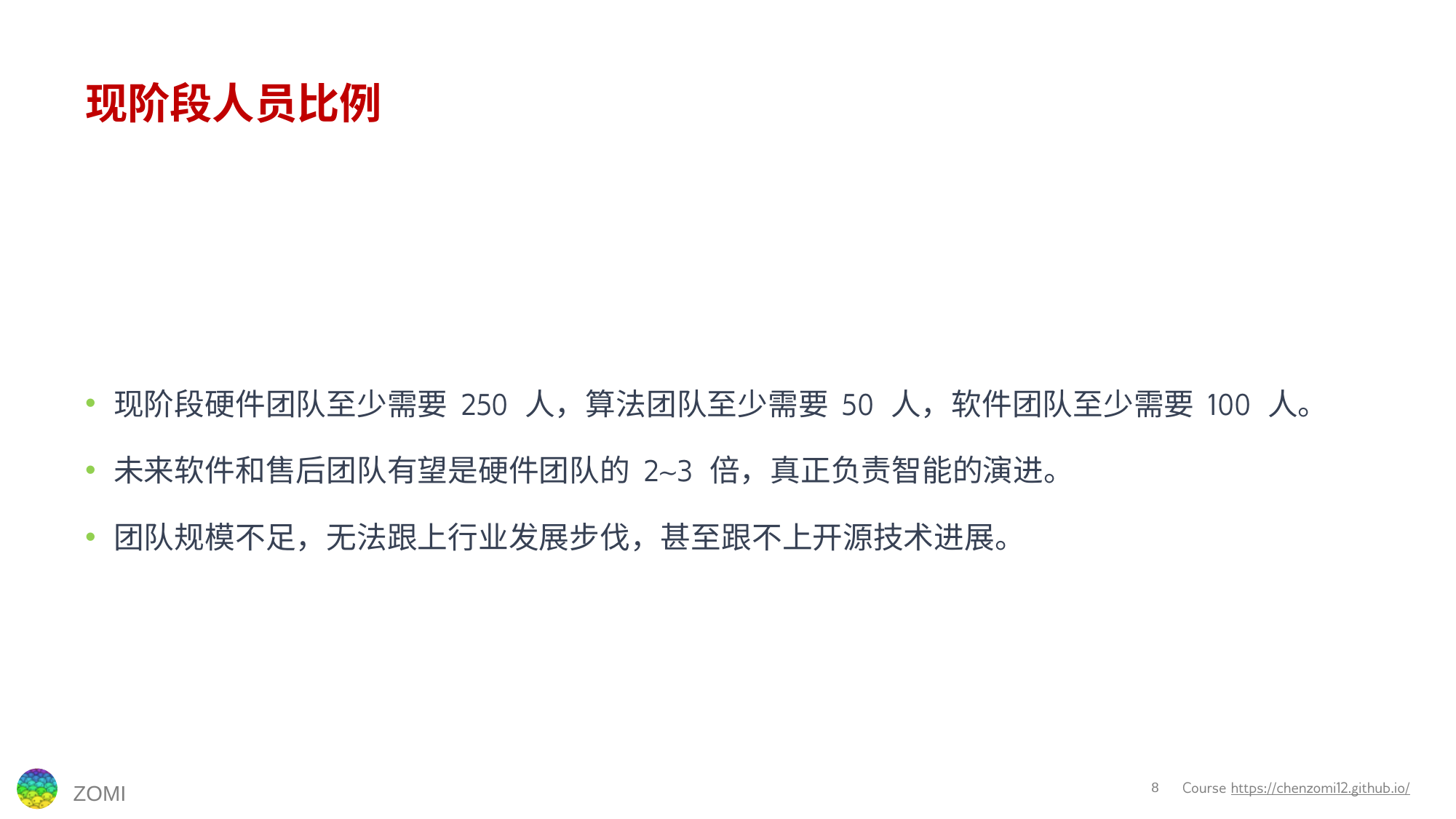

# 现阶段人员比例
现阶段硬件团队至少需要 250 人，算法团队至少需要 50 人，软件团队至少需要 100 人。
未来软件和售后团队有望是硬件团队的 2~3 倍，真正负责智能的演进。
团队规模不足，无法跟上行业发展步伐，甚至跟不上开源技术进展。